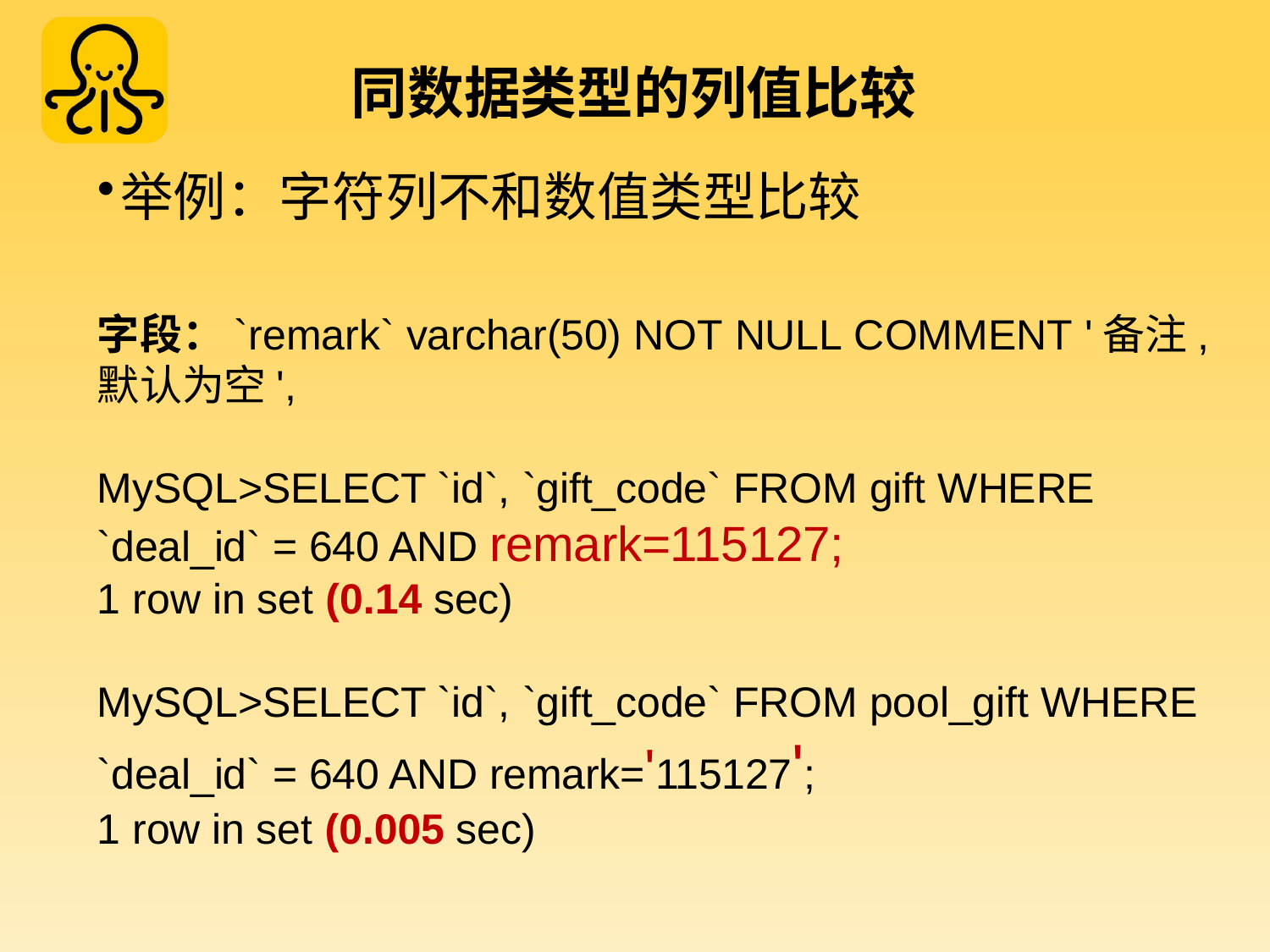

# 同数据类型的列值比较
举例：字符列不和数值类型比较

字段：`remark` varchar(50) NOT NULL COMMENT '备注,
默认为空',

MySQL>SELECT `id`, `gift_code` FROM gift WHERE
`deal_id` = 640 AND remark=115127;
1 row in set (0.14 sec)

MySQL>SELECT `id`, `gift_code` FROM pool_gift WHERE
`deal_id` = 640 AND remark='115127';
1 row in set (0.005 sec)